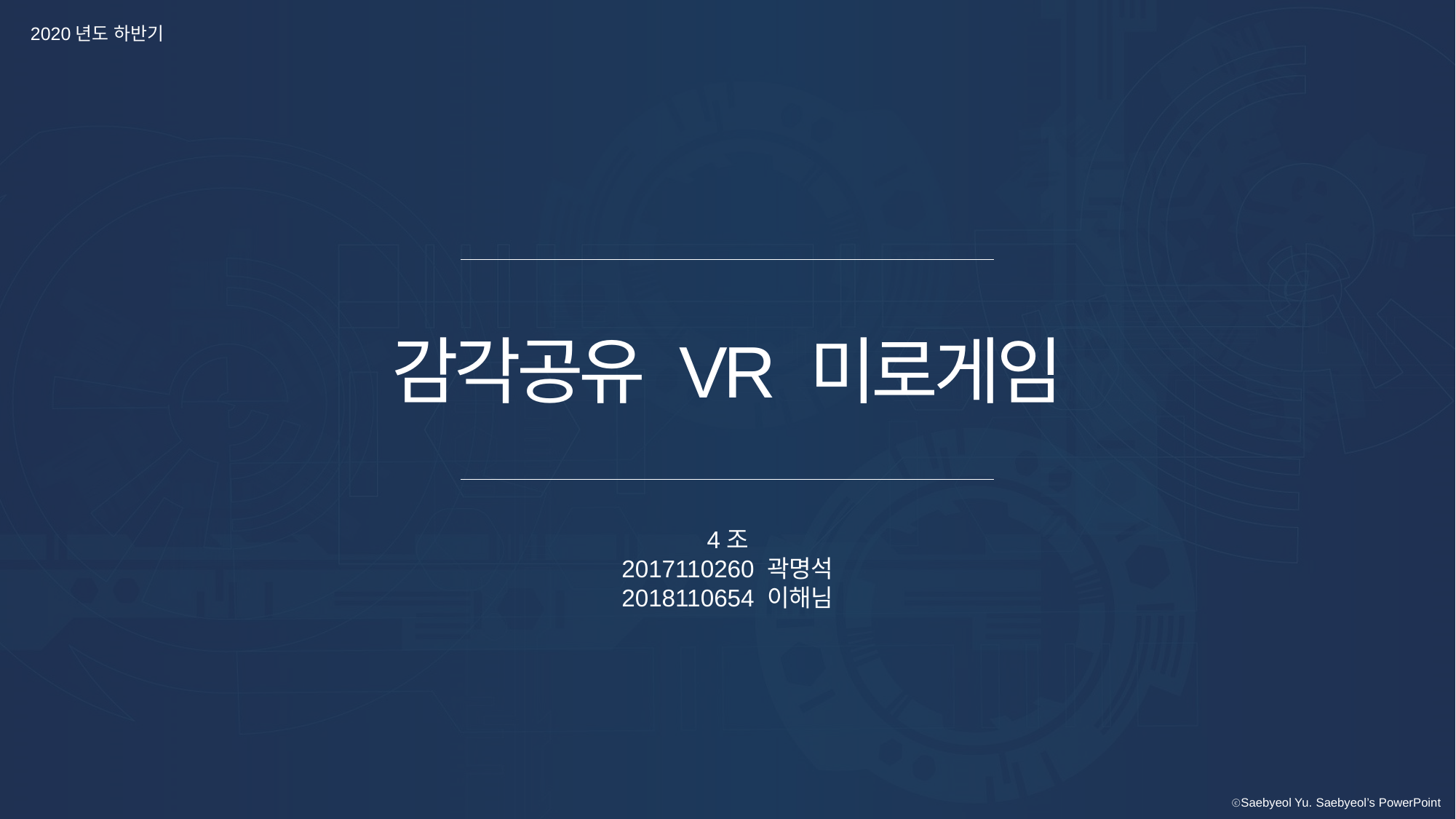

2020년도 하반기
감각공유 VR 미로게임
4조
2017110260 곽명석
2018110654 이해님